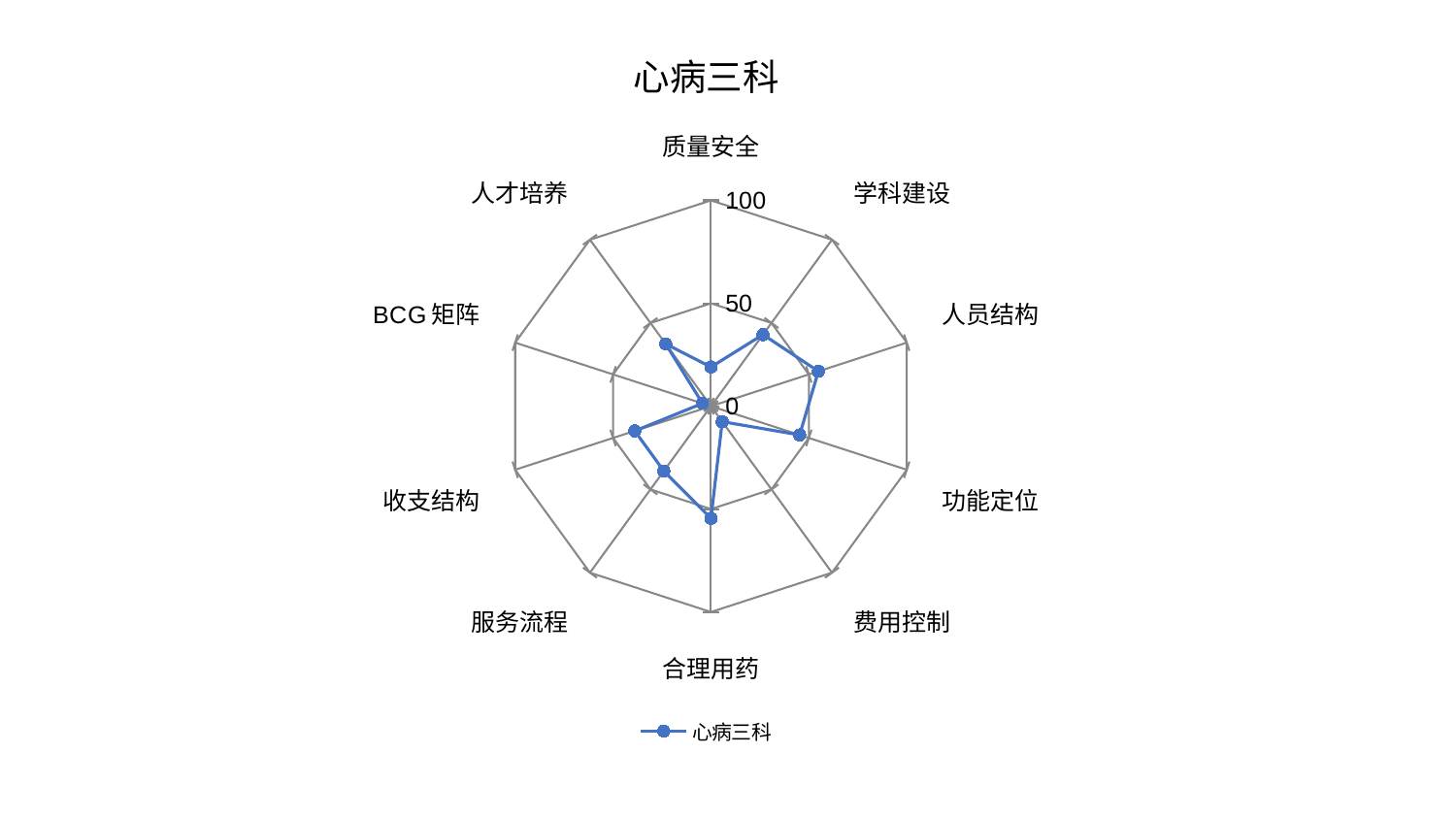

### Chart: 心病三科

| Category | 心病三科 |
|---|---|
| 质量安全 | 19.041238450422878 |
| 学科建设 | 42.991078177273714 |
| 人员结构 | 54.87118916624698 |
| 功能定位 | 45.27584885729338 |
| 费用控制 | 9.315932396699301 |
| 合理用药 | 54.52349413146682 |
| 服务流程 | 38.9659592274307 |
| 收支结构 | 38.928725525963586 |
| BCG矩阵 | 4.359127164700722 |
| 人才培养 | 37.425613883485106 |
144